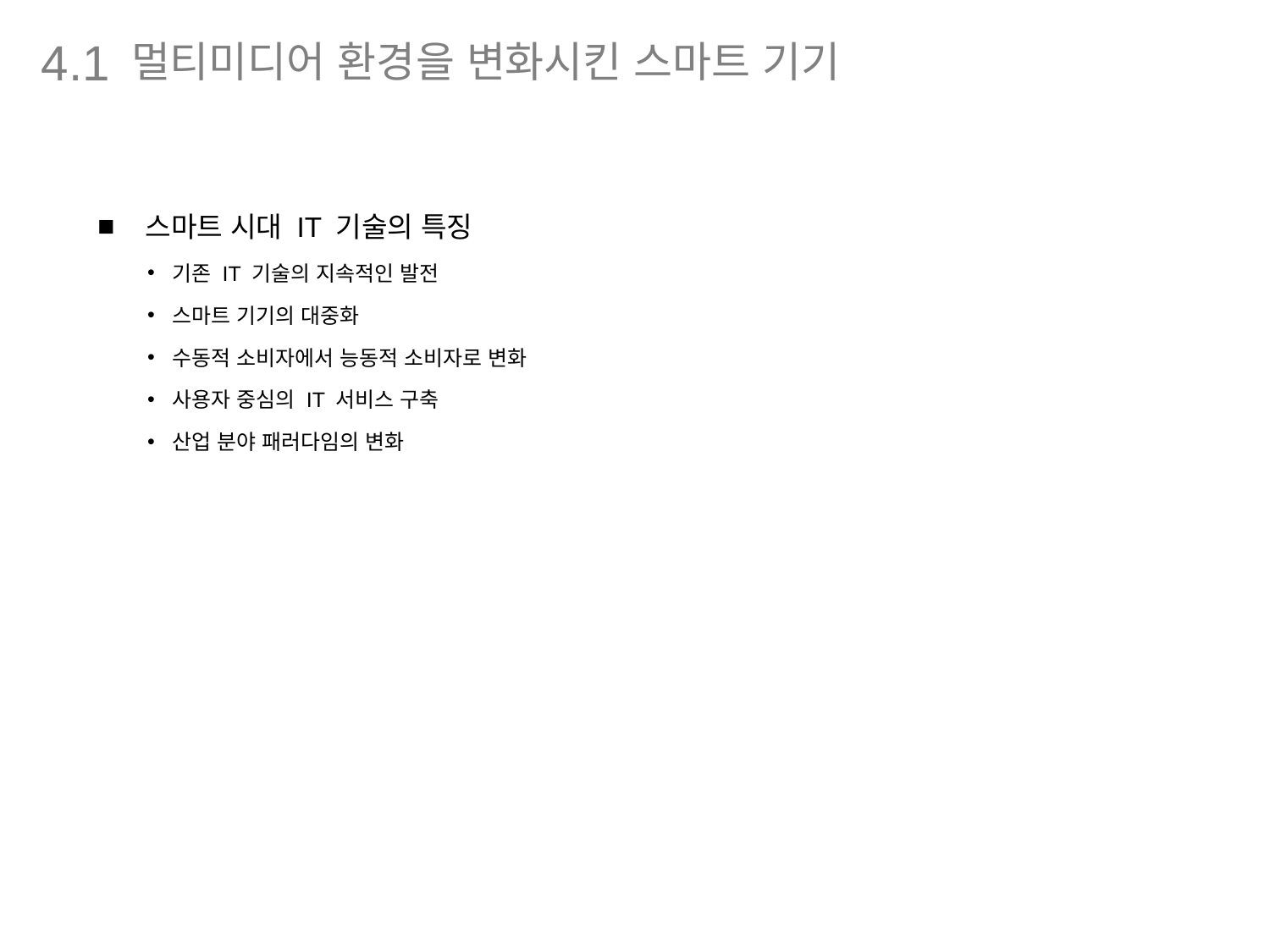

멀티미디어 환경을 변화시킨 스마트 기기
4.1
스마트 시대 IT 기술의 특징
기존 IT 기술의 지속적인 발전
스마트 기기의 대중화
수동적 소비자에서 능동적 소비자로 변화
사용자 중심의 IT 서비스 구축
산업 분야 패러다임의 변화